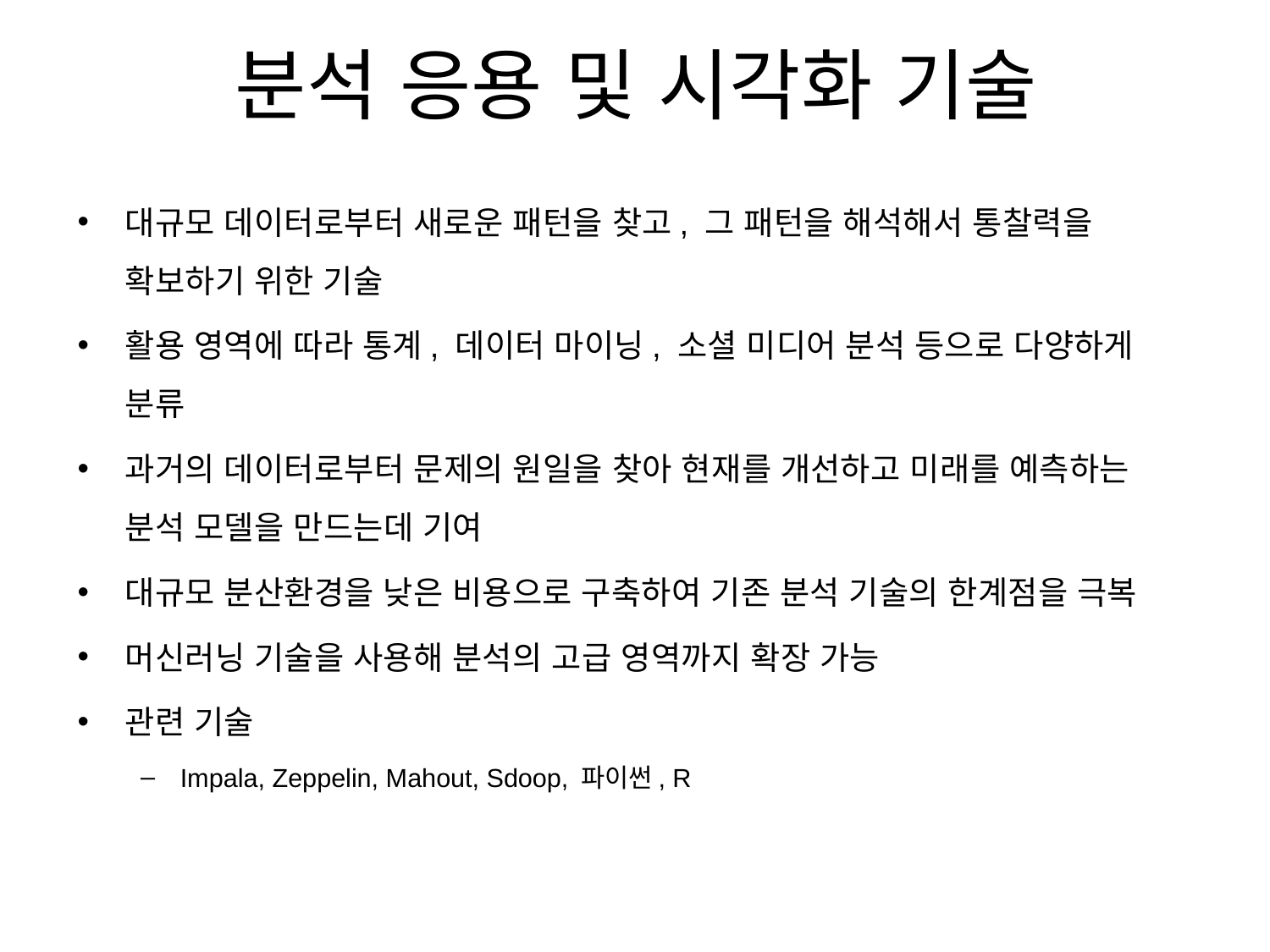

# 분석 응용 및 시각화 기술
대규모 데이터로부터 새로운 패턴을 찾고, 그 패턴을 해석해서 통찰력을 확보하기 위한 기술
활용 영역에 따라 통계, 데이터 마이닝, 소셜 미디어 분석 등으로 다양하게 분류
과거의 데이터로부터 문제의 원일을 찾아 현재를 개선하고 미래를 예측하는 분석 모델을 만드는데 기여
대규모 분산환경을 낮은 비용으로 구축하여 기존 분석 기술의 한계점을 극복
머신러닝 기술을 사용해 분석의 고급 영역까지 확장 가능
관련 기술
Impala, Zeppelin, Mahout, Sdoop, 파이썬, R